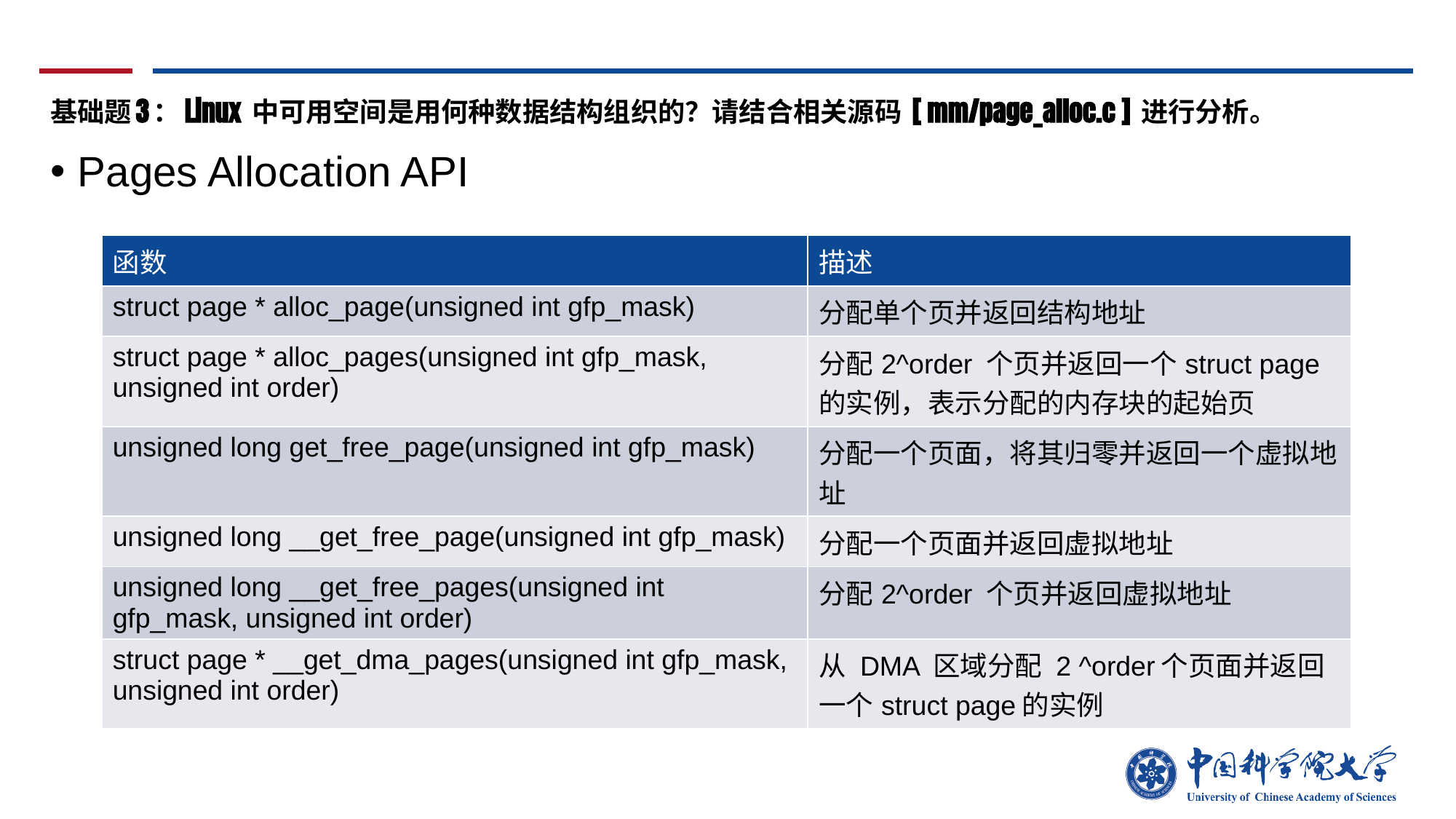

# 基础题3：Linux 中可用空间是用何种数据结构组织的？请结合相关源码 [ mm/page_alloc.c ] 进行分析。
Pages Allocation API
| 函数 | 描述 |
| --- | --- |
| struct page \* alloc\_page(unsigned int gfp\_mask) | 分配单个页并返回结构地址 |
| struct page \* alloc\_pages(unsigned int gfp\_mask, unsigned int order) | 分配2^order 个页并返回一个struct page的实例，表示分配的内存块的起始页 |
| unsigned long get\_free\_page(unsigned int gfp\_mask) | 分配一个页面，将其归零并返回一个虚拟地址 |
| unsigned long \_\_get\_free\_page(unsigned int gfp\_mask) | 分配一个页面并返回虚拟地址 |
| unsigned long \_\_get\_free\_pages(unsigned int gfp\_mask, unsigned int order) | 分配2^order 个页并返回虚拟地址 |
| struct page \* \_\_get\_dma\_pages(unsigned int gfp\_mask, unsigned int order) | 从 DMA 区域分配 2 ^order个页面并返回一个struct page的实例 |